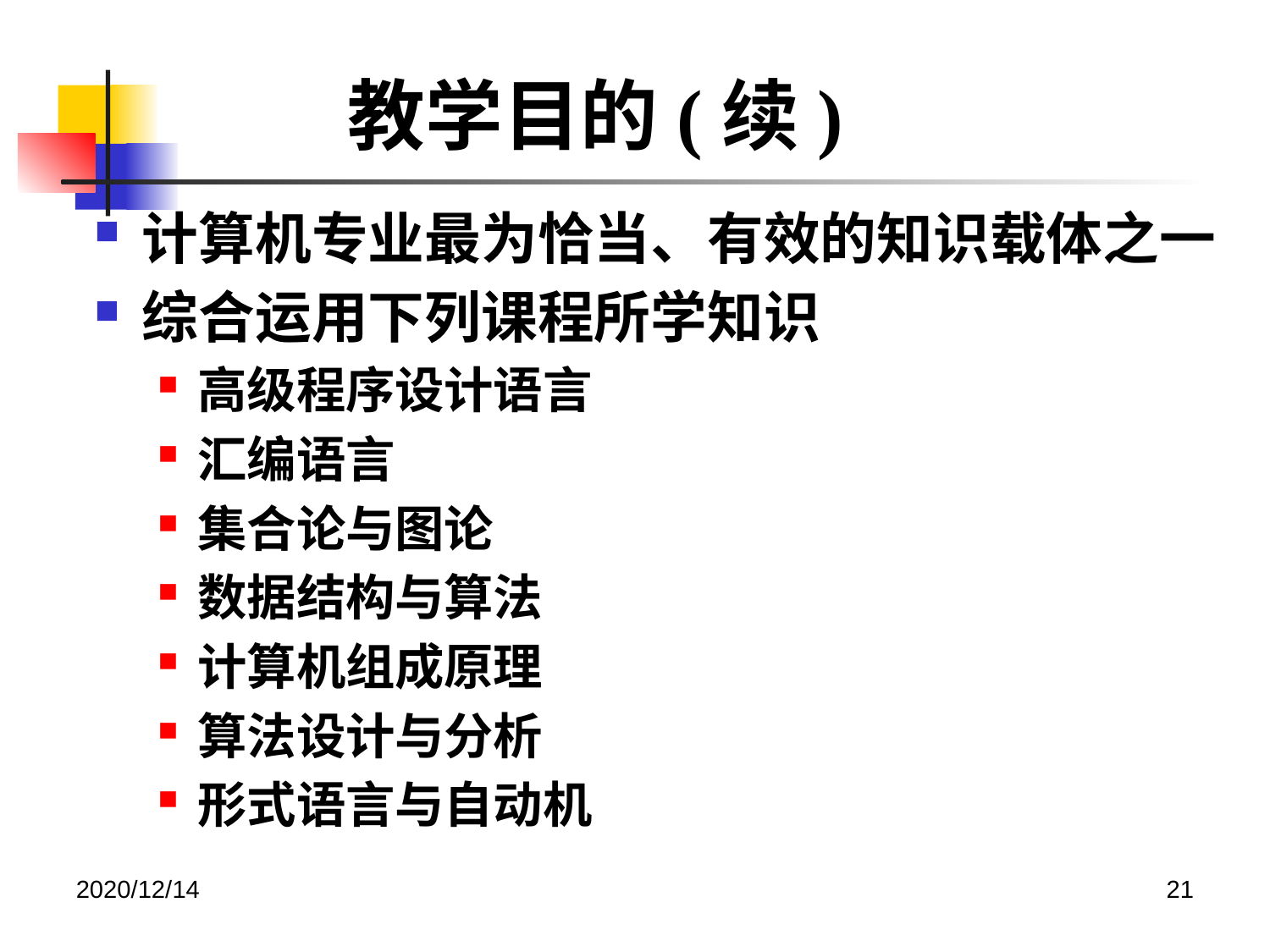

# 教学目的(续)
计算机专业最为恰当、有效的知识载体之一
综合运用下列课程所学知识
高级程序设计语言
汇编语言
集合论与图论
数据结构与算法
计算机组成原理
算法设计与分析
形式语言与自动机
2020/12/14
21